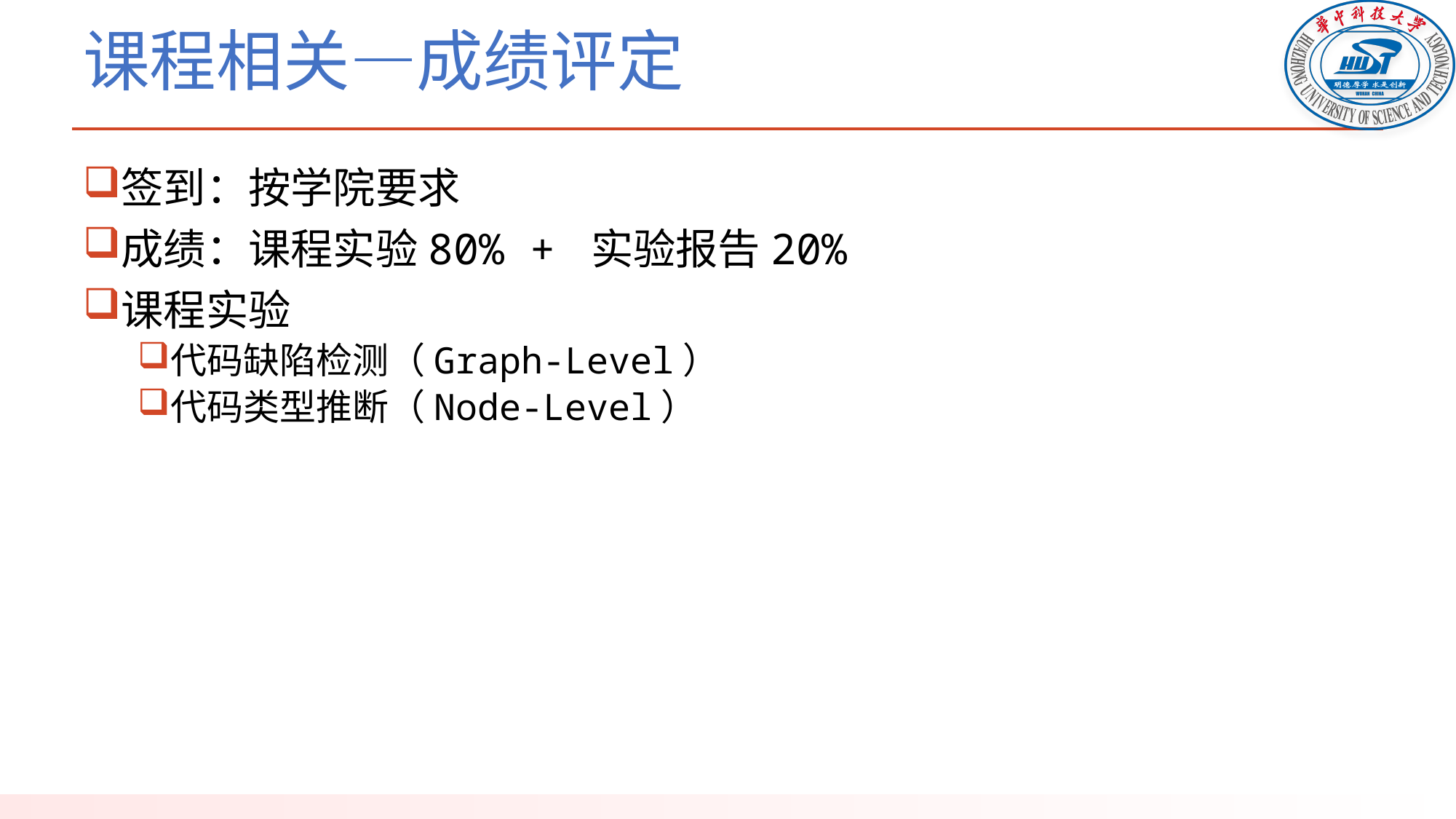

# 课程相关—成绩评定
签到：按学院要求
成绩：课程实验80% + 实验报告20%
课程实验
代码缺陷检测（Graph-Level）
代码类型推断（Node-Level）